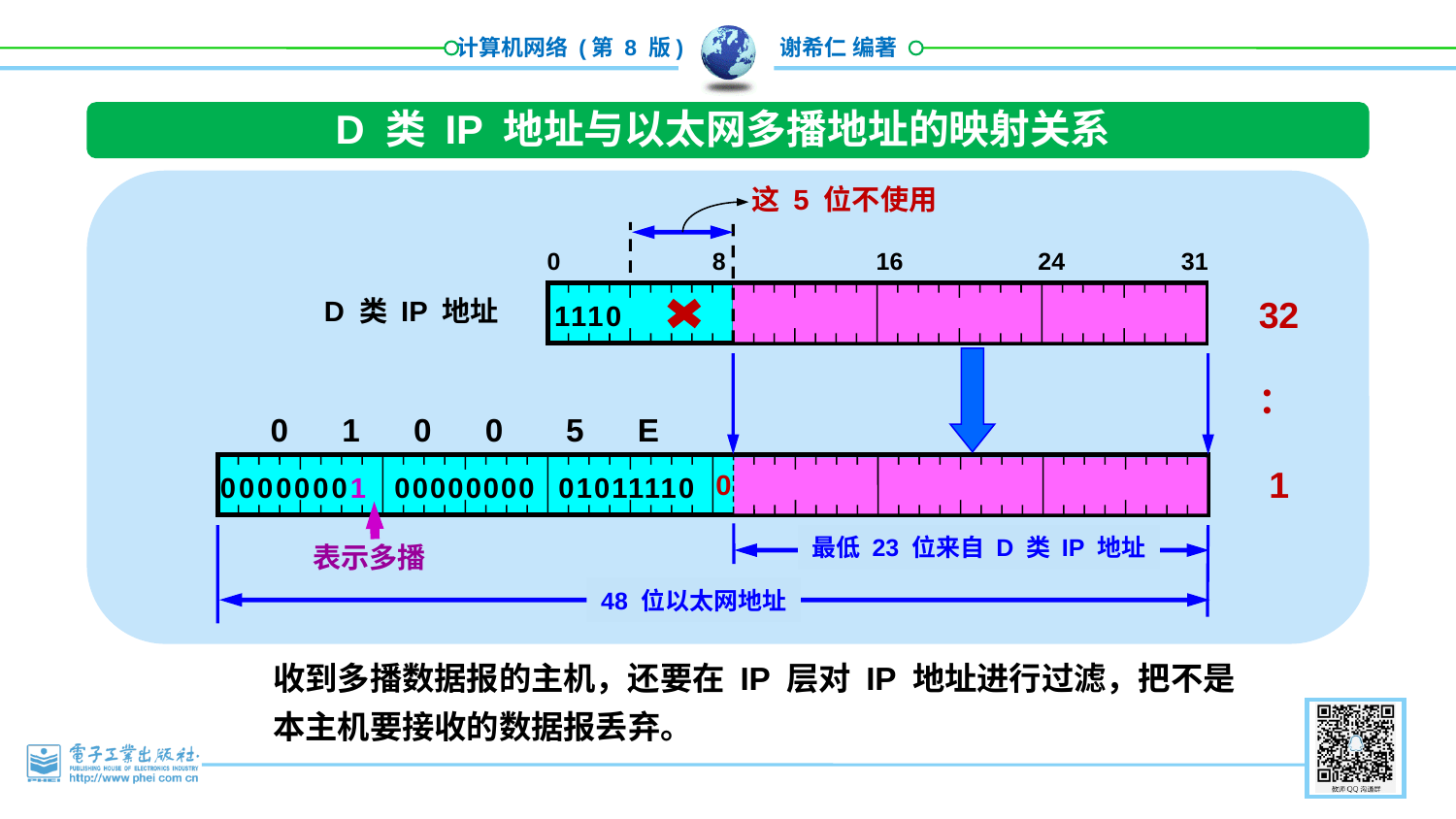

D 类 IP 地址与以太网多播地址的映射关系

这 5 位不使用

0
8
16
24
31

D 类 IP 地址

0      1      0      0       5      E

0

最低 23 位来自 D 类 IP 地址
表示多播

48 位以太网地址

32

：

 1
1110

00000001
00000000
01011110
收到多播数据报的主机，还要在 IP 层对 IP 地址进行过滤，把不是本主机要接收的数据报丢弃。